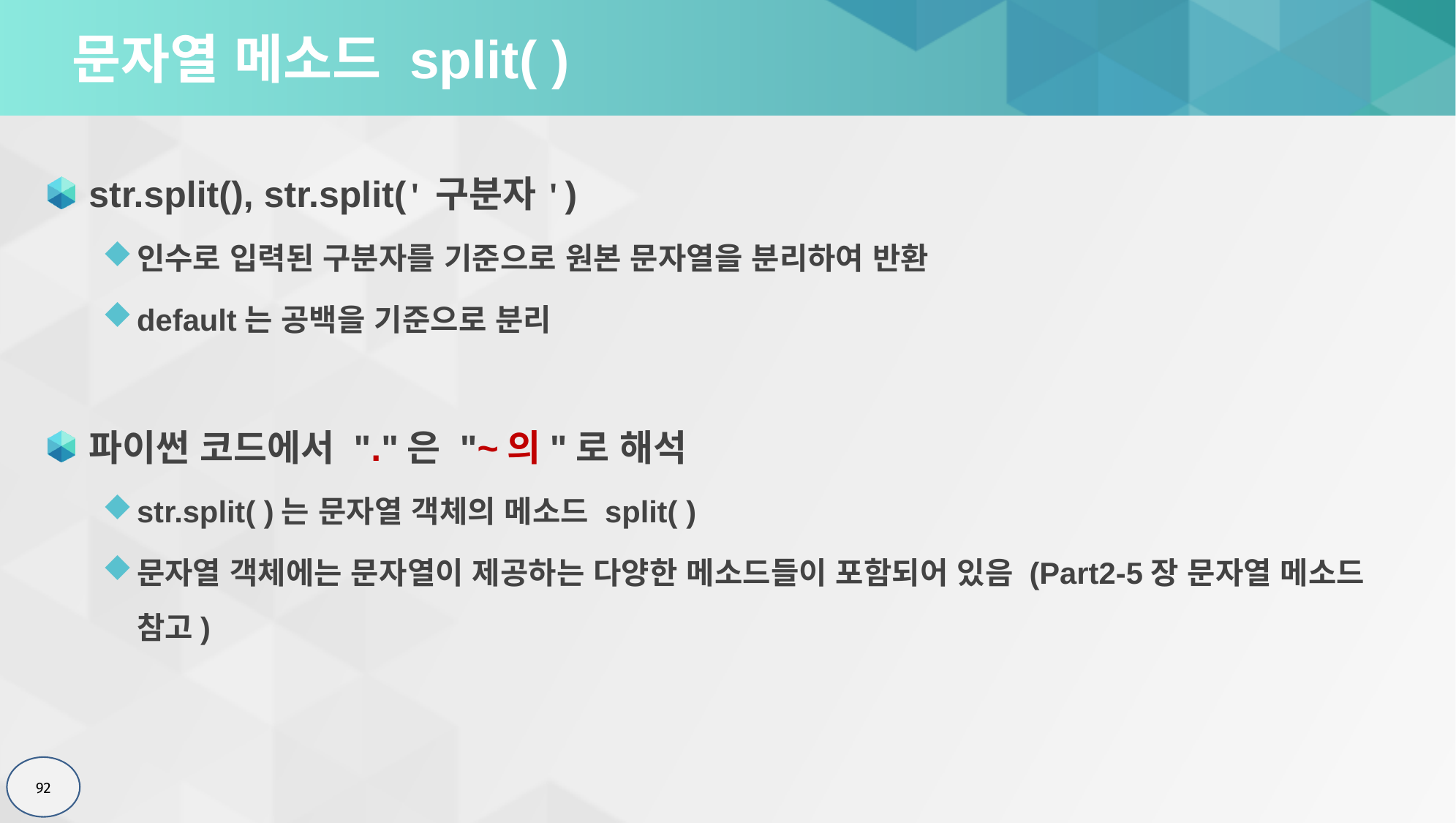

# 문자열 메소드 split( )
str.split(), str.split('구분자')
인수로 입력된 구분자를 기준으로 원본 문자열을 분리하여 반환
default는 공백을 기준으로 분리

파이썬 코드에서 "."은 "~의"로 해석
str.split( )는 문자열 객체의 메소드 split( )
문자열 객체에는 문자열이 제공하는 다양한 메소드들이 포함되어 있음 (Part2-5장 문자열 메소드 참고)